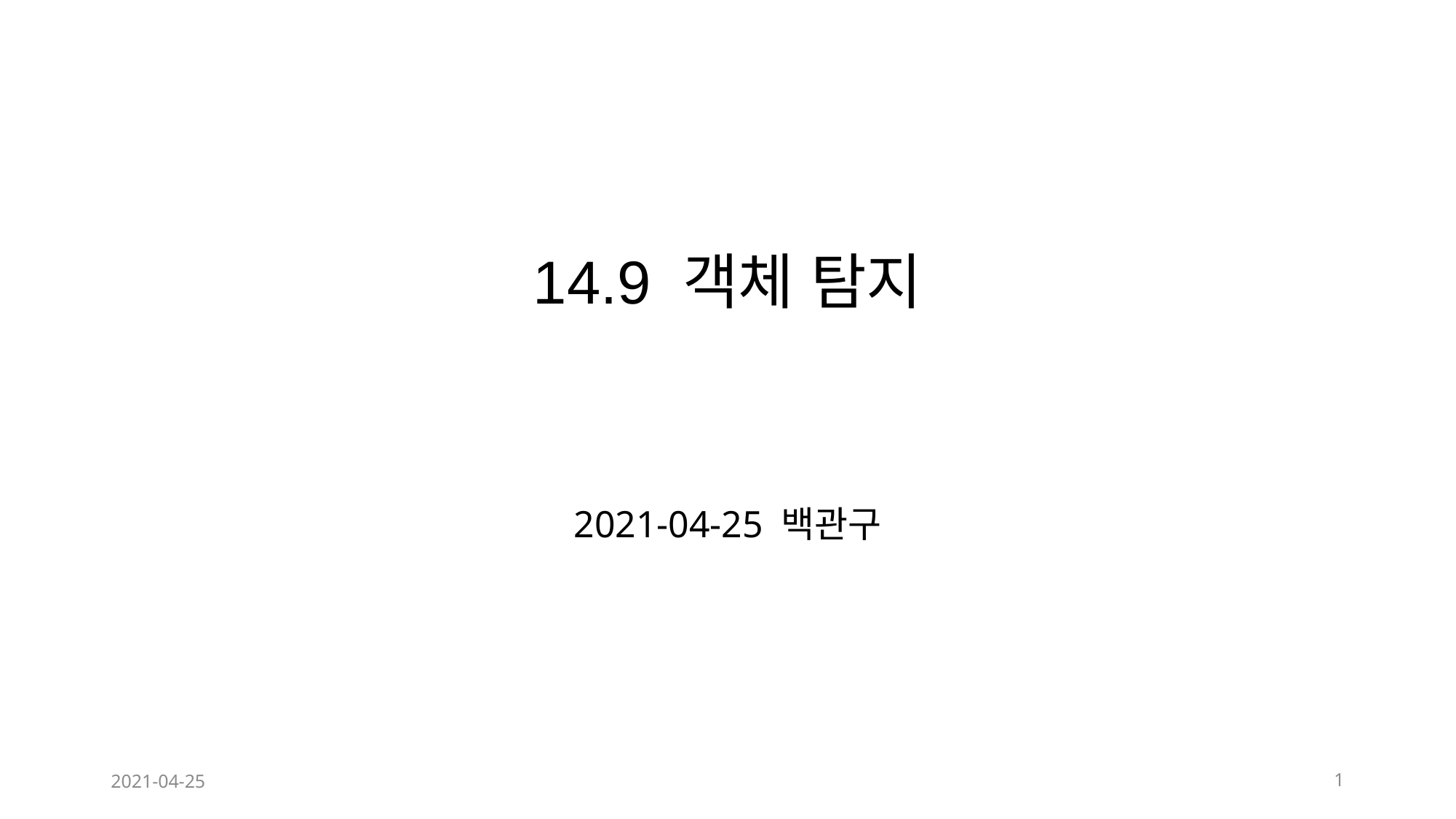

14.9 객체 탐지
2021-04-25 백관구
2021-04-25
1